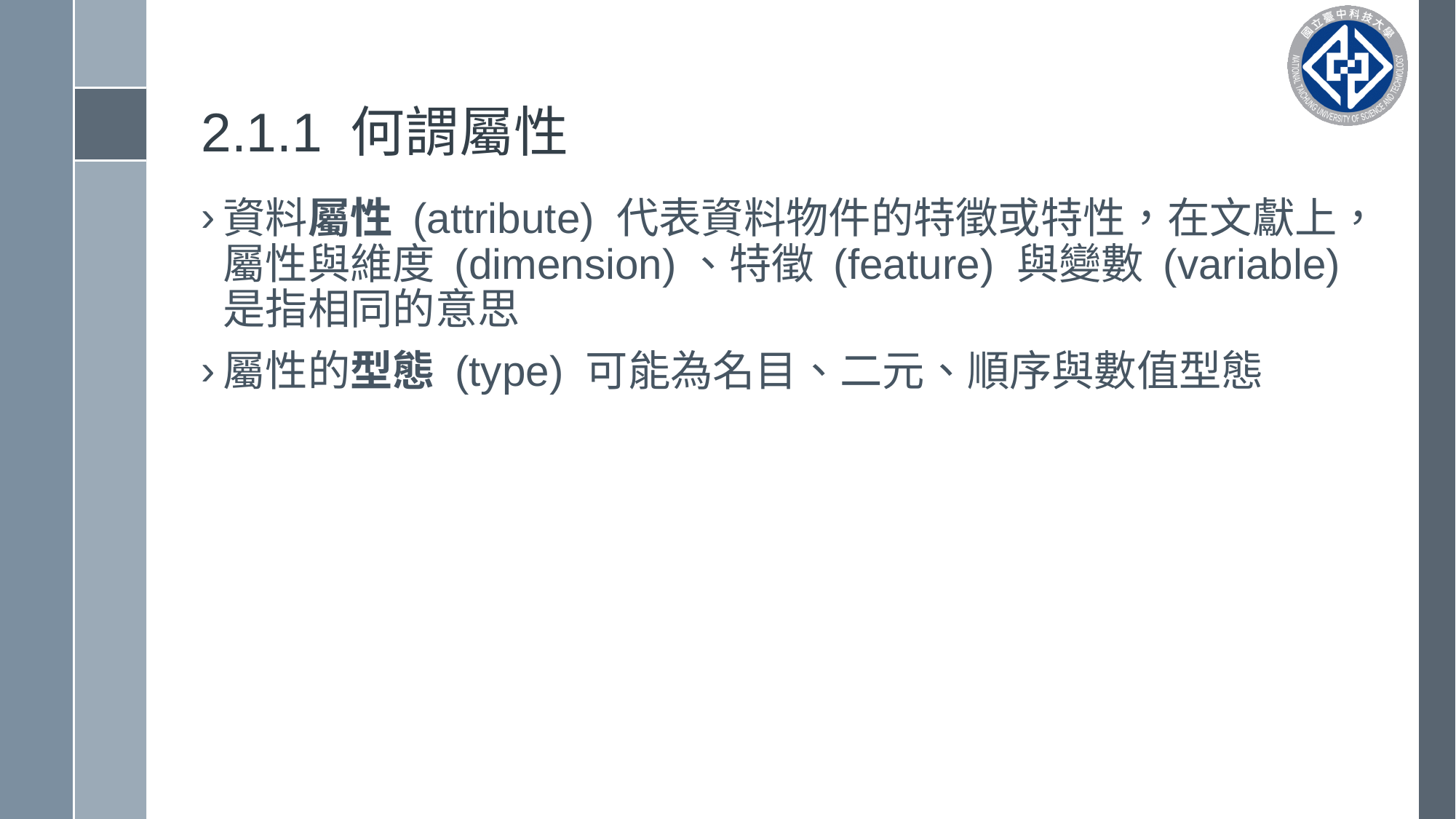

# 2.1.1 何謂屬性
資料屬性 (attribute) 代表資料物件的特徵或特性，在文獻上，屬性與維度 (dimension)、特徵 (feature) 與變數 (variable) 是指相同的意思
屬性的型態 (type) 可能為名目、二元、順序與數值型態